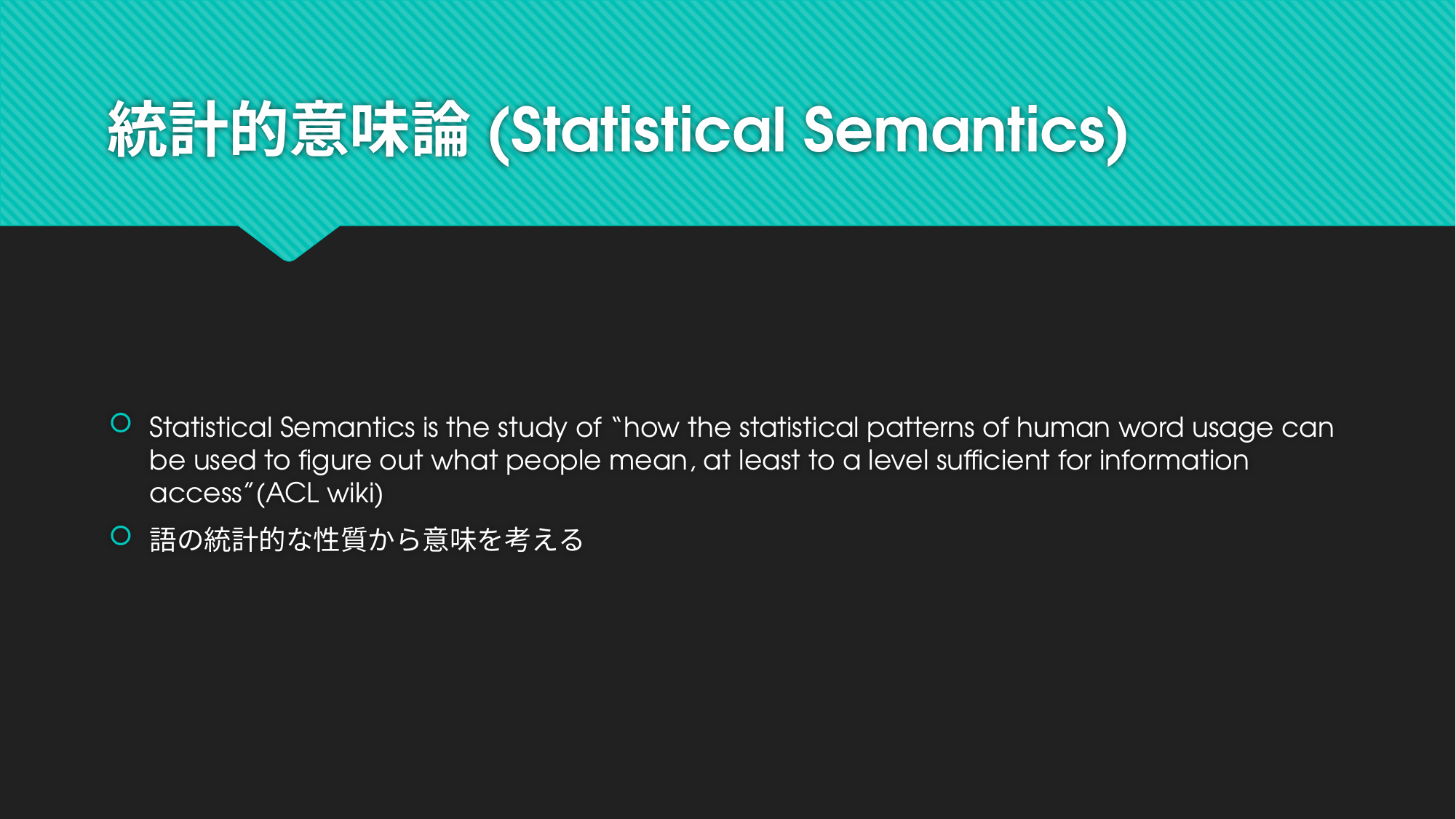

# 統計的意味論(Statistical Semantics)
Statistical Semantics is the study of “how the statistical patterns of human word usage can be used to figure out what people mean, at least to a level sufficient for information access”(ACL wiki)
語の統計的な性質から意味を考える